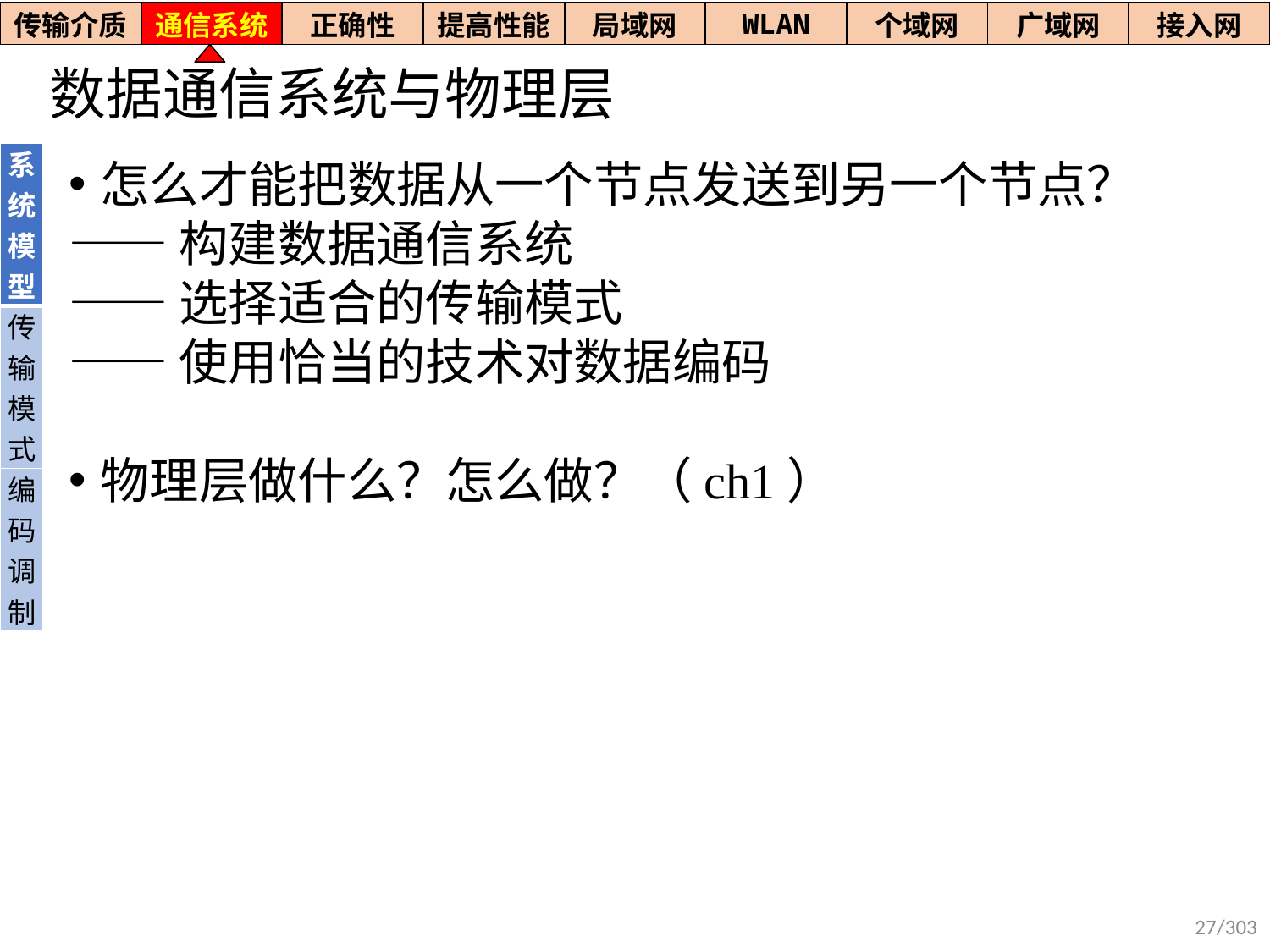

| 传输介质 | 通信系统 | 正确性 | 提高性能 | 局域网 | WLAN | 个域网 | 广域网 | 接入网 |
| --- | --- | --- | --- | --- | --- | --- | --- | --- |

# 数据通信系统与物理层
| 系统模型 |
| --- |
| 传输模式 |
| 编码调制 |
怎么才能把数据从一个节点发送到另一个节点？
——构建数据通信系统
——选择适合的传输模式
——使用恰当的技术对数据编码

物理层做什么？怎么做？（ch1）
27/303